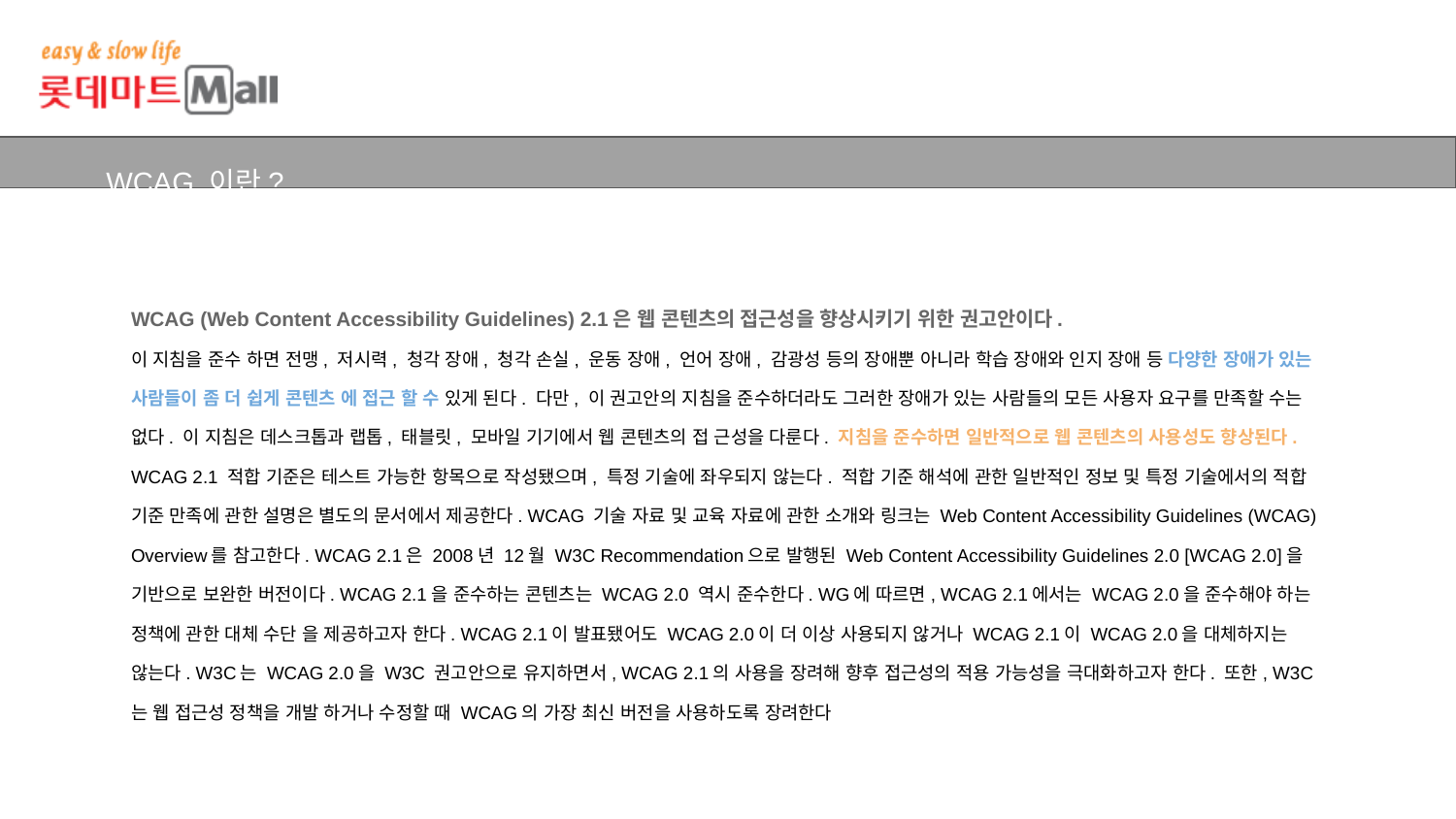

WCAG 이란?
WCAG (Web Content Accessibility Guidelines) 2.1은 웹 콘텐츠의 접근성을 향상시키기 위한 권고안이다.
이 지침을 준수 하면 전맹, 저시력, 청각 장애, 청각 손실, 운동 장애, 언어 장애, 감광성 등의 장애뿐 아니라 학습 장애와 인지 장애 등 다양한 장애가 있는 사람들이 좀 더 쉽게 콘텐츠 에 접근 할 수 있게 된다. 다만, 이 권고안의 지침을 준수하더라도 그러한 장애가 있는 사람들의 모든 사용자 요구를 만족할 수는 없다. 이 지침은 데스크톱과 랩톱, 태블릿, 모바일 기기에서 웹 콘텐츠의 접 근성을 다룬다. 지침을 준수하면 일반적으로 웹 콘텐츠의 사용성도 향상된다. WCAG 2.1 적합 기준은 테스트 가능한 항목으로 작성됐으며, 특정 기술에 좌우되지 않는다. 적합 기준 해석에 관한 일반적인 정보 및 특정 기술에서의 적합 기준 만족에 관한 설명은 별도의 문서에서 제공한다. WCAG 기술 자료 및 교육 자료에 관한 소개와 링크는 Web Content Accessibility Guidelines (WCAG) Overview를 참고한다. WCAG 2.1은 2008년 12월 W3C Recommendation으로 발행된 Web Content Accessibility Guidelines 2.0 [WCAG 2.0]을 기반으로 보완한 버전이다. WCAG 2.1을 준수하는 콘텐츠는 WCAG 2.0 역시 준수한다. WG에 따르면, WCAG 2.1에서는 WCAG 2.0을 준수해야 하는 정책에 관한 대체 수단 을 제공하고자 한다. WCAG 2.1이 발표됐어도 WCAG 2.0이 더 이상 사용되지 않거나 WCAG 2.1이 WCAG 2.0을 대체하지는 않는다. W3C는 WCAG 2.0을 W3C 권고안으로 유지하면서, WCAG 2.1의 사용을 장려해 향후 접근성의 적용 가능성을 극대화하고자 한다. 또한, W3C는 웹 접근성 정책을 개발 하거나 수정할 때 WCAG의 가장 최신 버전을 사용하도록 장려한다